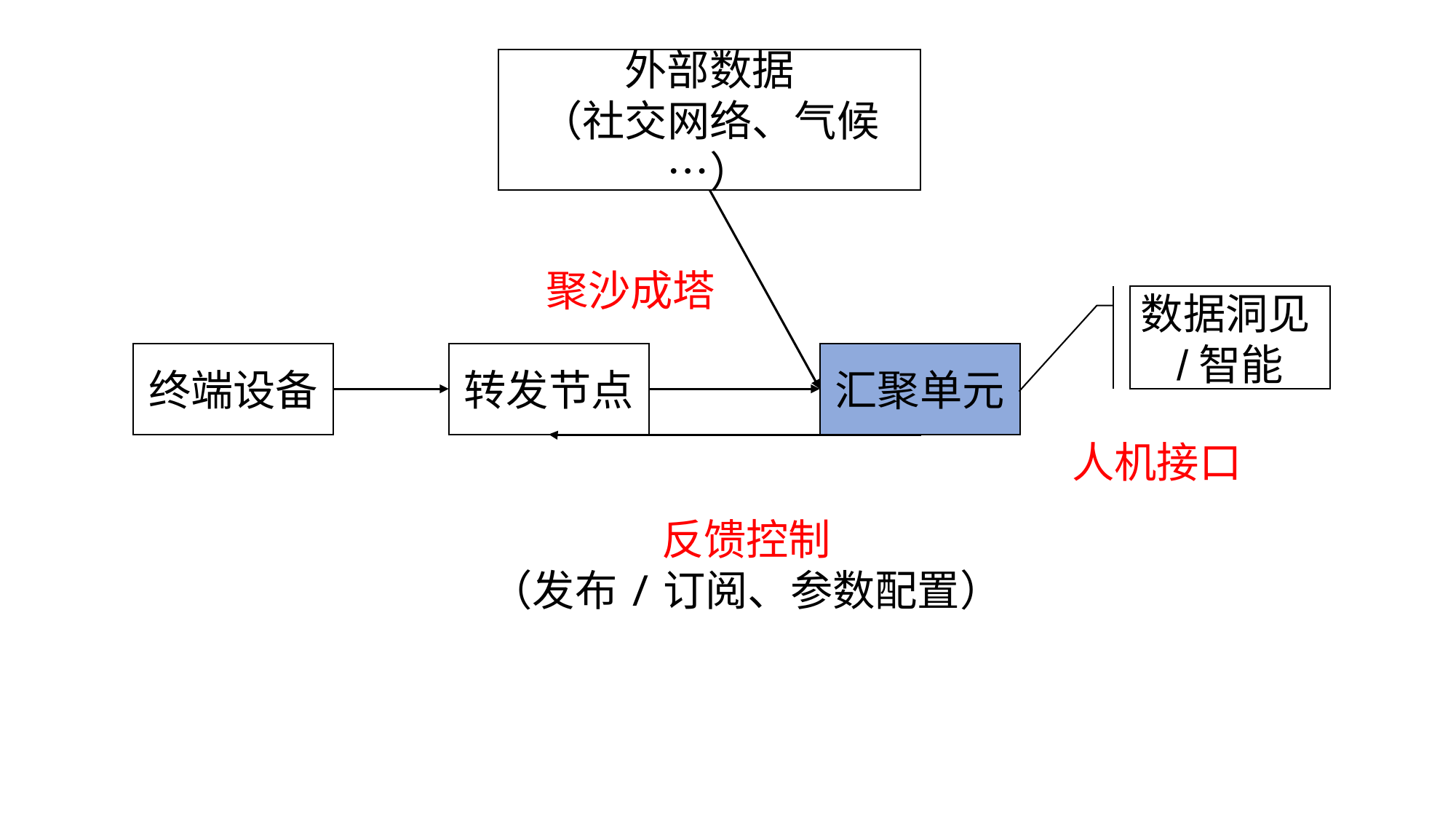

外部数据
（社交网络、气候…）
聚沙成塔
数据洞见/智能
终端设备
转发节点
汇聚单元
人机接口
反馈控制
（发布/订阅、参数配置）